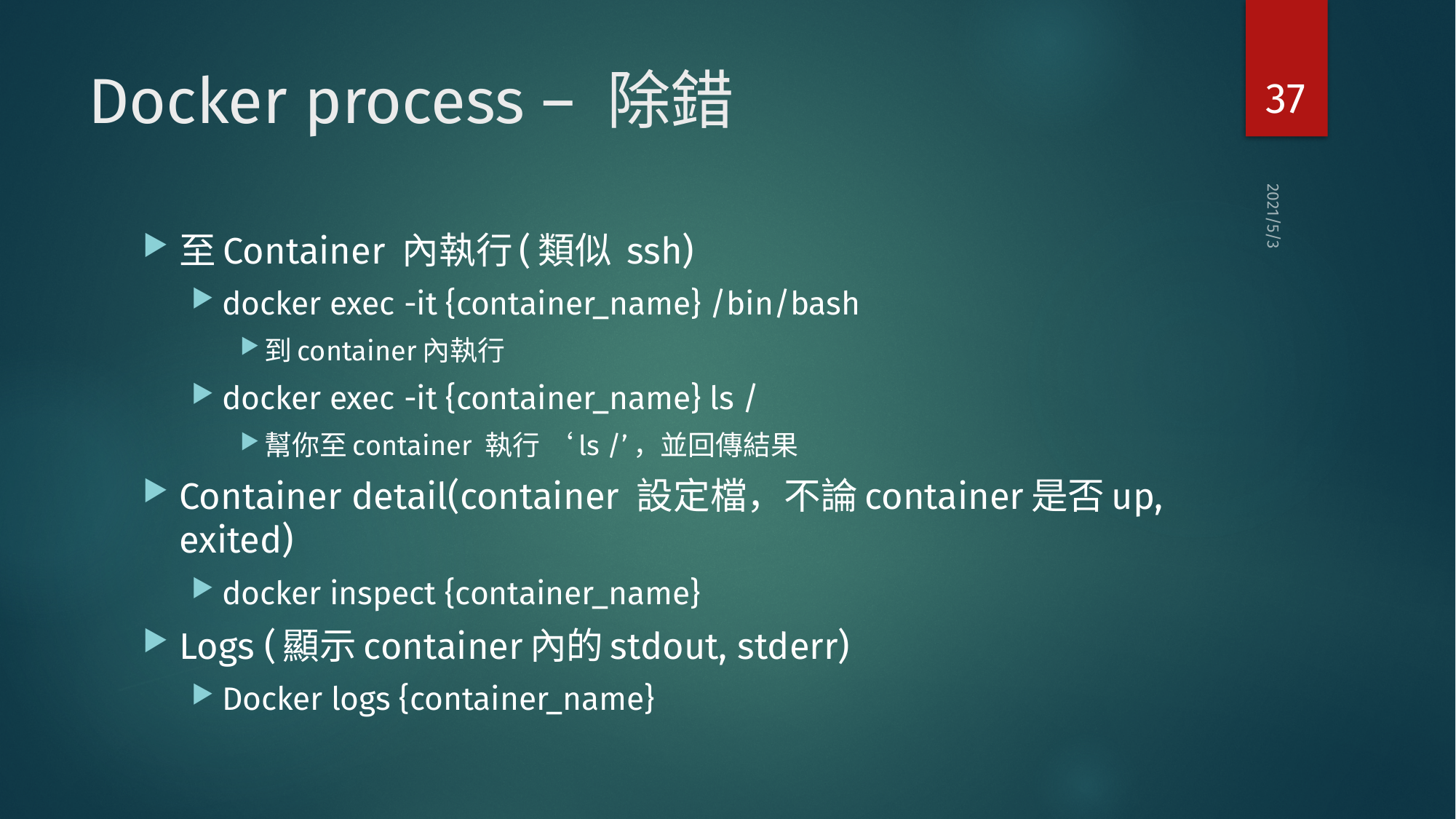

37
# Docker process – 除錯
2021/5/3
至Container 內執行(類似 ssh)
docker exec -it {container_name} /bin/bash
到container內執行
docker exec -it {container_name} ls /
幫你至container 執行 ‘ls /’，並回傳結果
Container detail(container 設定檔，不論container是否up, exited)
docker inspect {container_name}
Logs (顯示container內的stdout, stderr)
Docker logs {container_name}